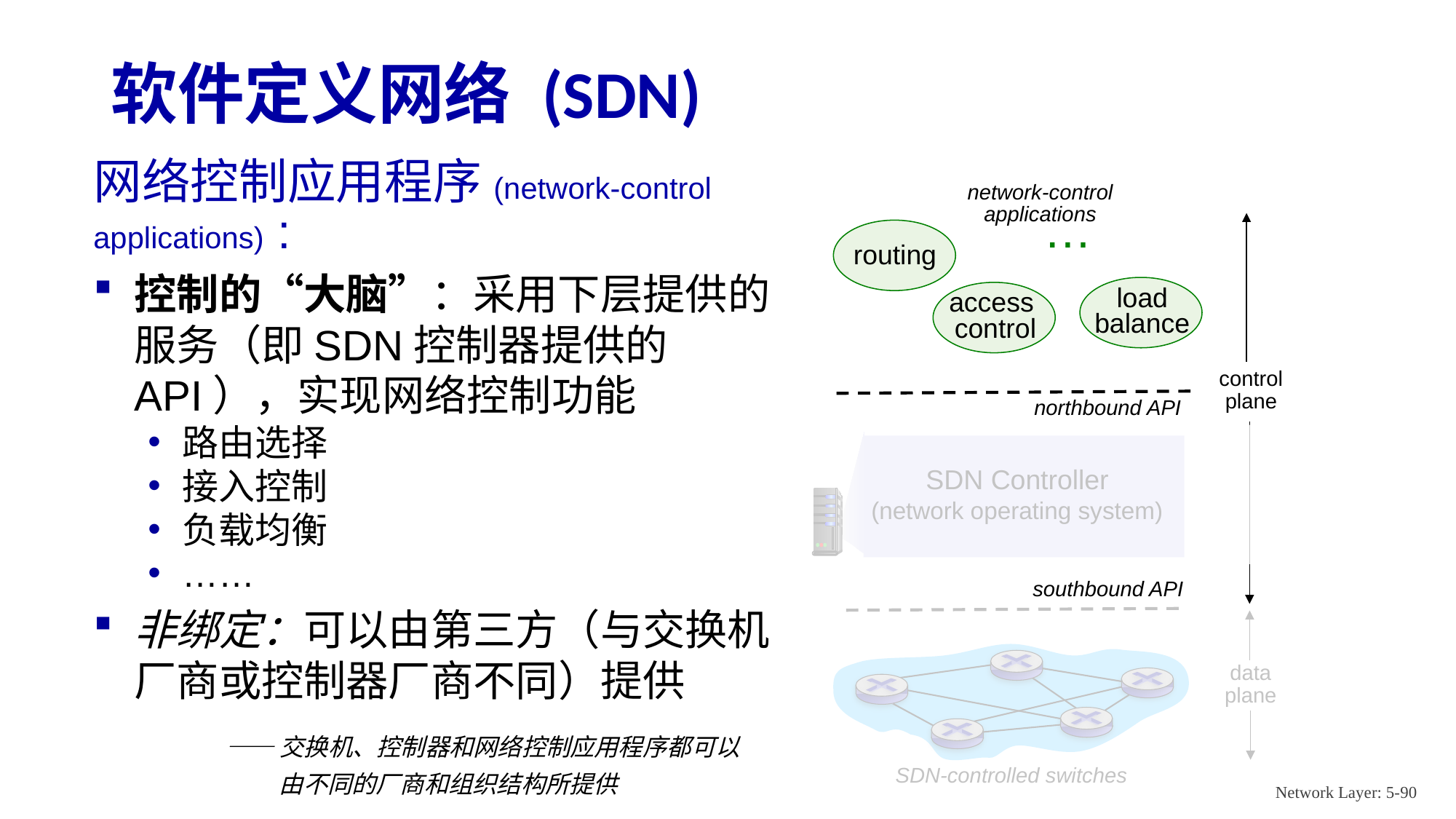

# 软件定义网络 (SDN)
网络控制应用程序(network-control applications) :
控制的“大脑”：采用下层提供的服务（即SDN控制器提供的API），实现网络控制功能
路由选择
接入控制
负载均衡
……
非绑定：可以由第三方（与交换机厂商或控制器厂商不同）提供
              ——交换机、控制器和网络控制应用程序都可以
                                 由不同的厂商和组织结构所提供
network-control applications
…

routing

load
balance

access
control
control
plane
northbound API

SDN Controller
(network operating system)

southbound API

data
plane
SDN-controlled switches

Network Layer: 5-90